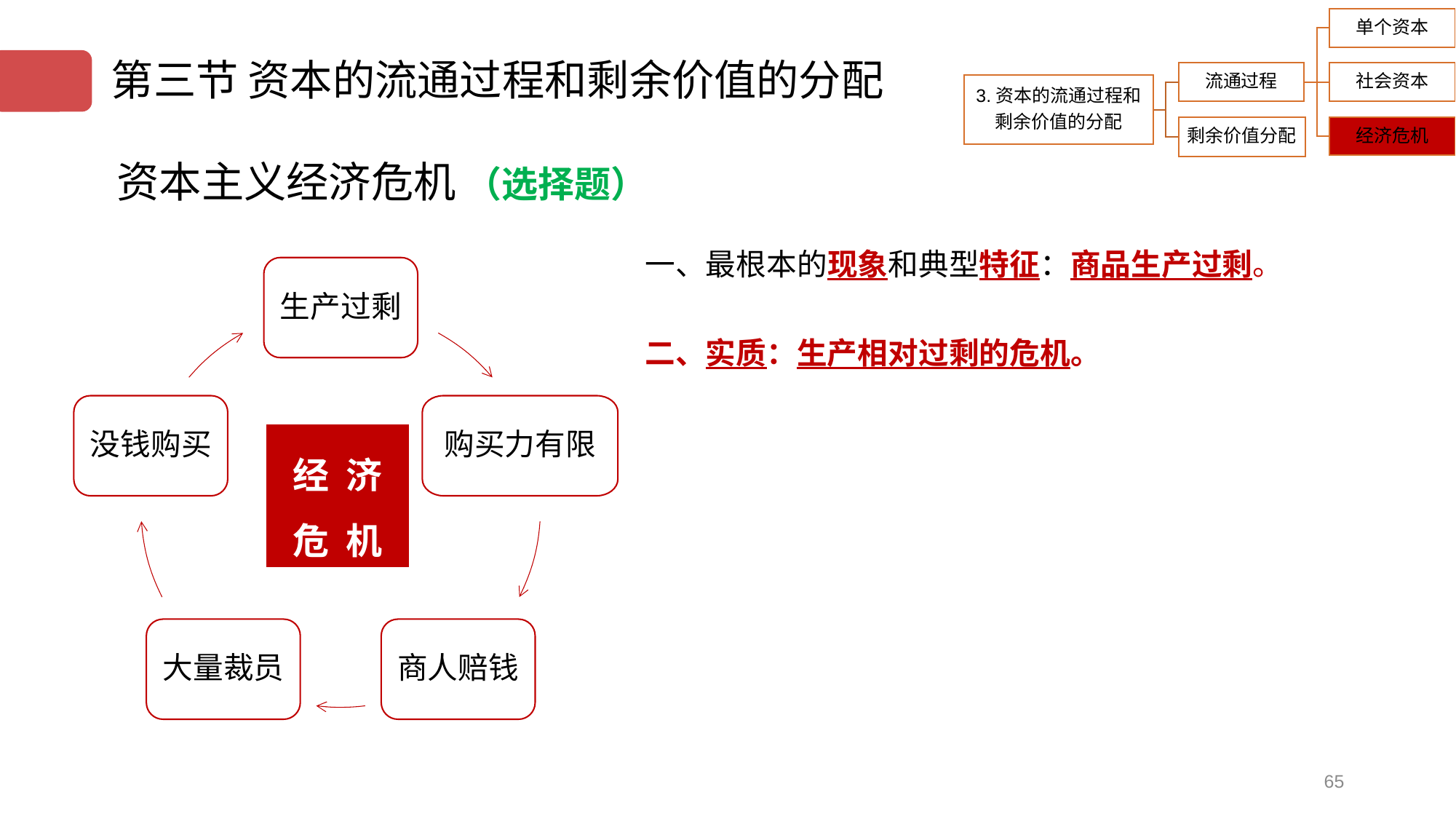

3.资本的流通过程和
剩余价值的分配
流通过程
单个资本
社会资本
经济危机
剩余价值分配
4.3.3资本主义经济危机
第三节 资本的流通过程和剩余价值的分配
资本主义经济危机 （选择题）
一、最根本的现象和典型特征：商品生产过剩。
生产过剩

没钱购买
购买力有限
大量裁员
商人赔钱
二、实质：生产相对过剩的危机。
经  济
危  机
65